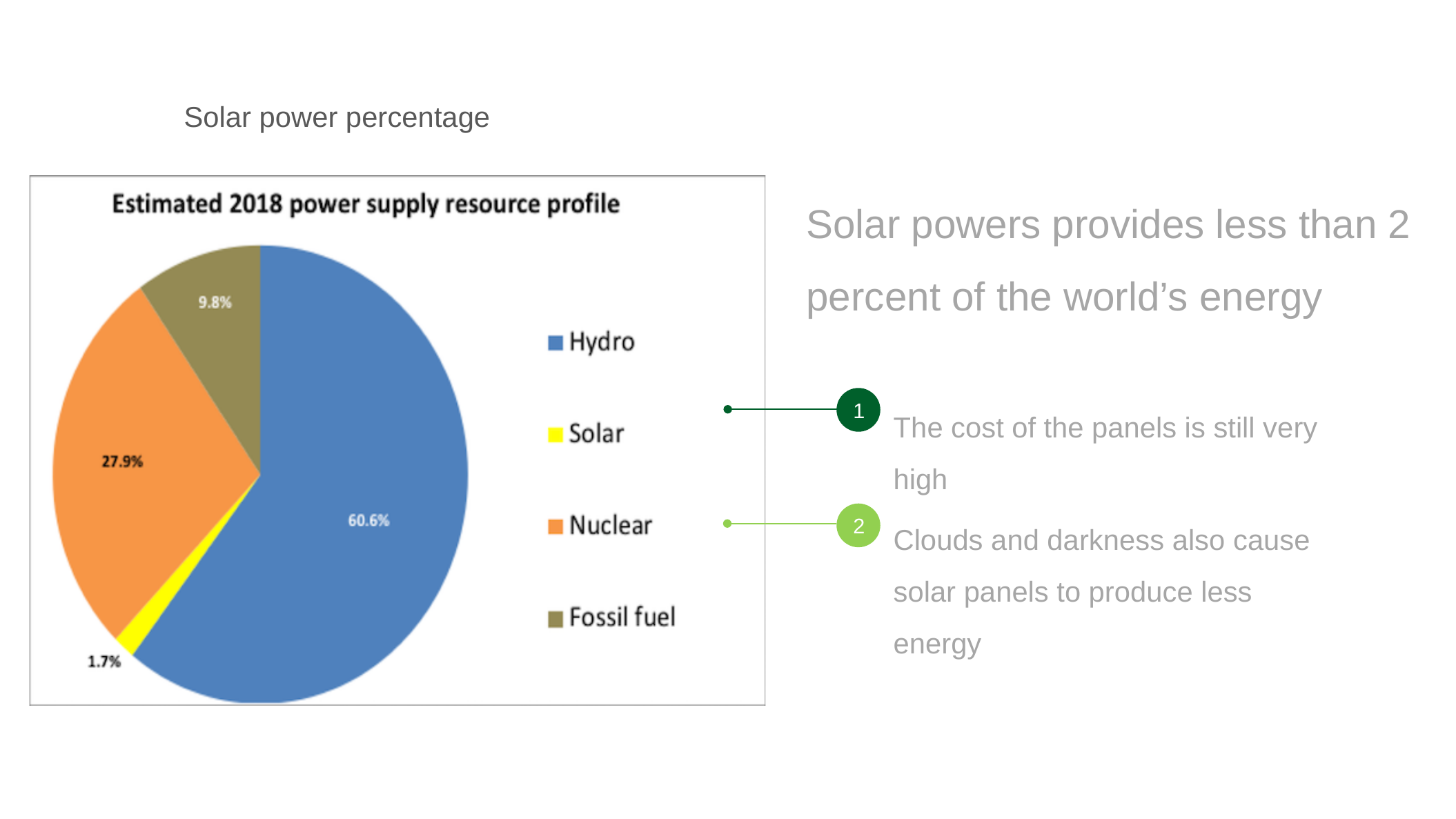

点击添加相关标题文字
Solar power percentage
Solar powers provides less than 2 percent of the world’s energy

The cost of the panels is still very high
1
Clouds and darkness also cause solar panels to produce less energy
2